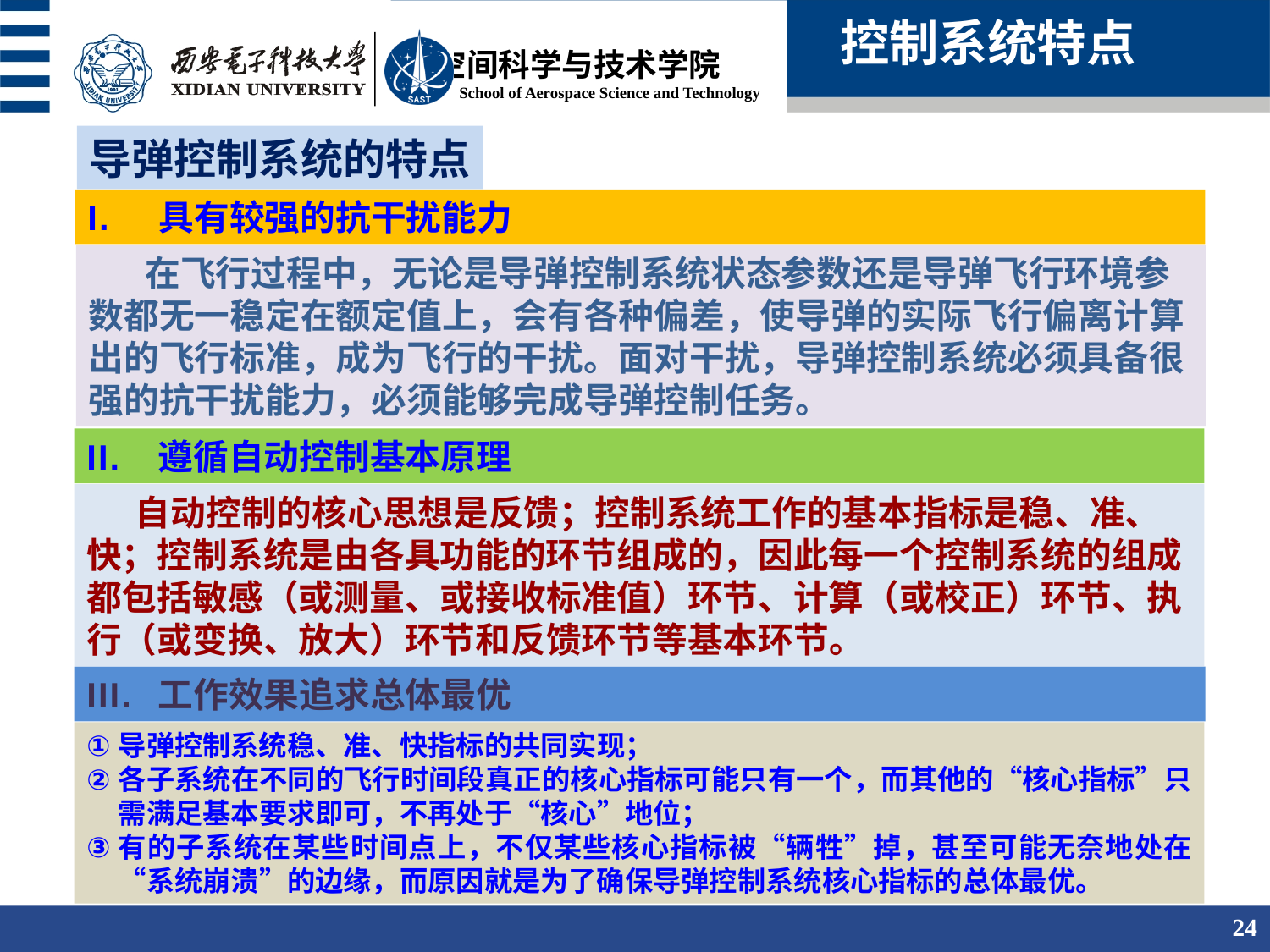

控制系统特点
导弹控制系统的特点
具有较强的抗干扰能力
      在飞行过程中，无论是导弹控制系统状态参数还是导弹飞行环境参数都无一稳定在额定值上，会有各种偏差，使导弹的实际飞行偏离计算出的飞行标准，成为飞行的干扰。面对干扰，导弹控制系统必须具备很强的抗干扰能力，必须能够完成导弹控制任务。
遵循自动控制基本原理
     自动控制的核心思想是反馈；控制系统工作的基本指标是稳、准、快；控制系统是由各具功能的环节组成的，因此每一个控制系统的组成都包括敏感（或测量、或接收标准值）环节、计算（或校正）环节、执行（或变换、放大）环节和反馈环节等基本环节。
工作效果追求总体最优
导弹控制系统稳、准、快指标的共同实现；
各子系统在不同的飞行时间段真正的核心指标可能只有一个，而其他的“核心指标”只需满足基本要求即可，不再处于“核心”地位；
有的子系统在某些时间点上，不仅某些核心指标被“辆牲”掉，甚至可能无奈地处在“系统崩溃”的边缘，而原因就是为了确保导弹控制系统核心指标的总体最优。